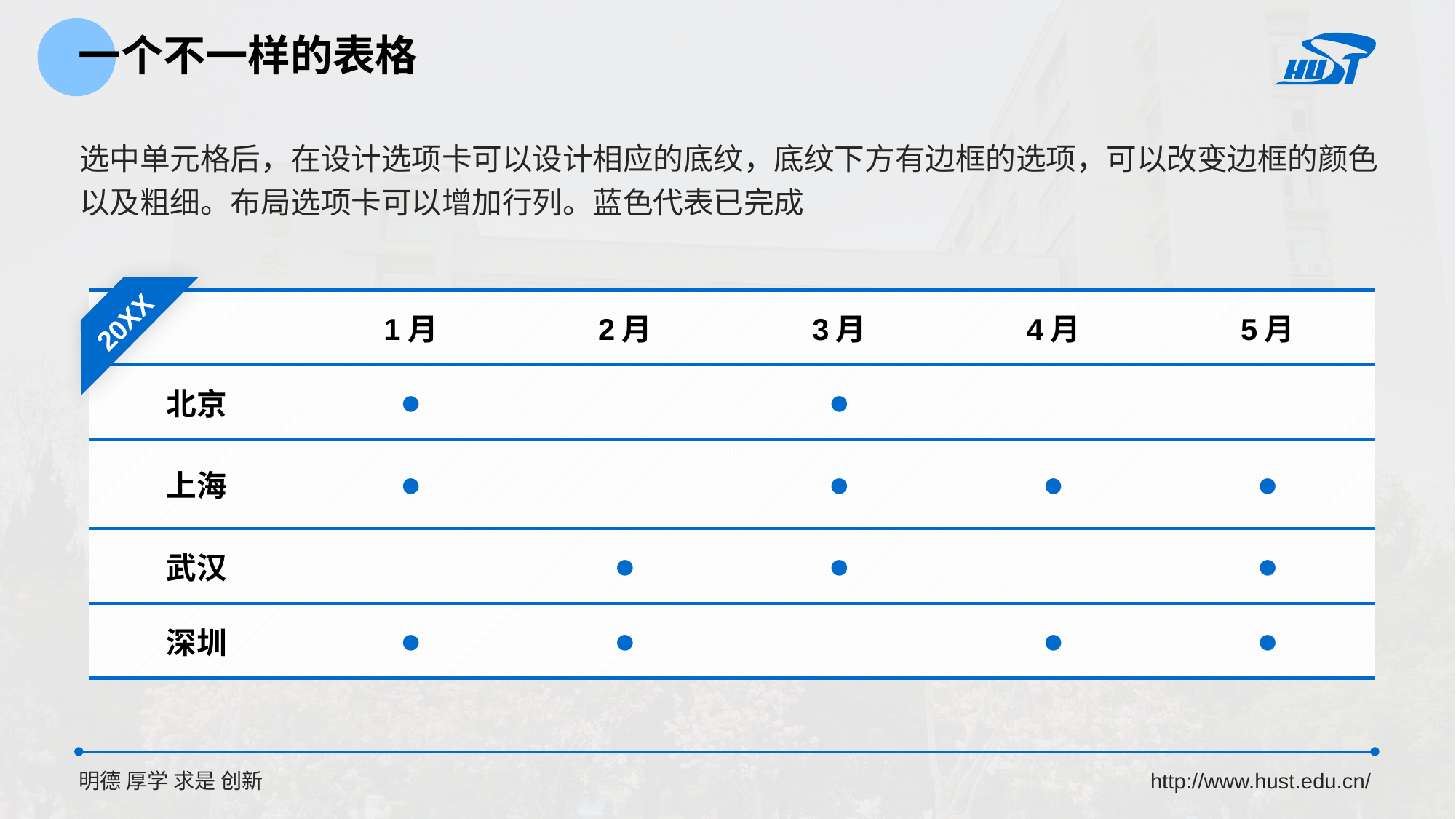

一个不一样的表格
选中单元格后，在设计选项卡可以设计相应的底纹，底纹下方有边框的选项，可以改变边框的颜色以及粗细。布局选项卡可以增加行列。蓝色代表已完成
|  | 1月 | 2月 | 3月 | 4月 | 5月 |
| --- | --- | --- | --- | --- | --- |
| 北京 | ● |  | ● |  |  |
| 上海 | ● |  | ● | ● | ● |
| 武汉 |  | ● | ● |  | ● |
| 深圳 | ● | ● |  | ● | ● |
20XX